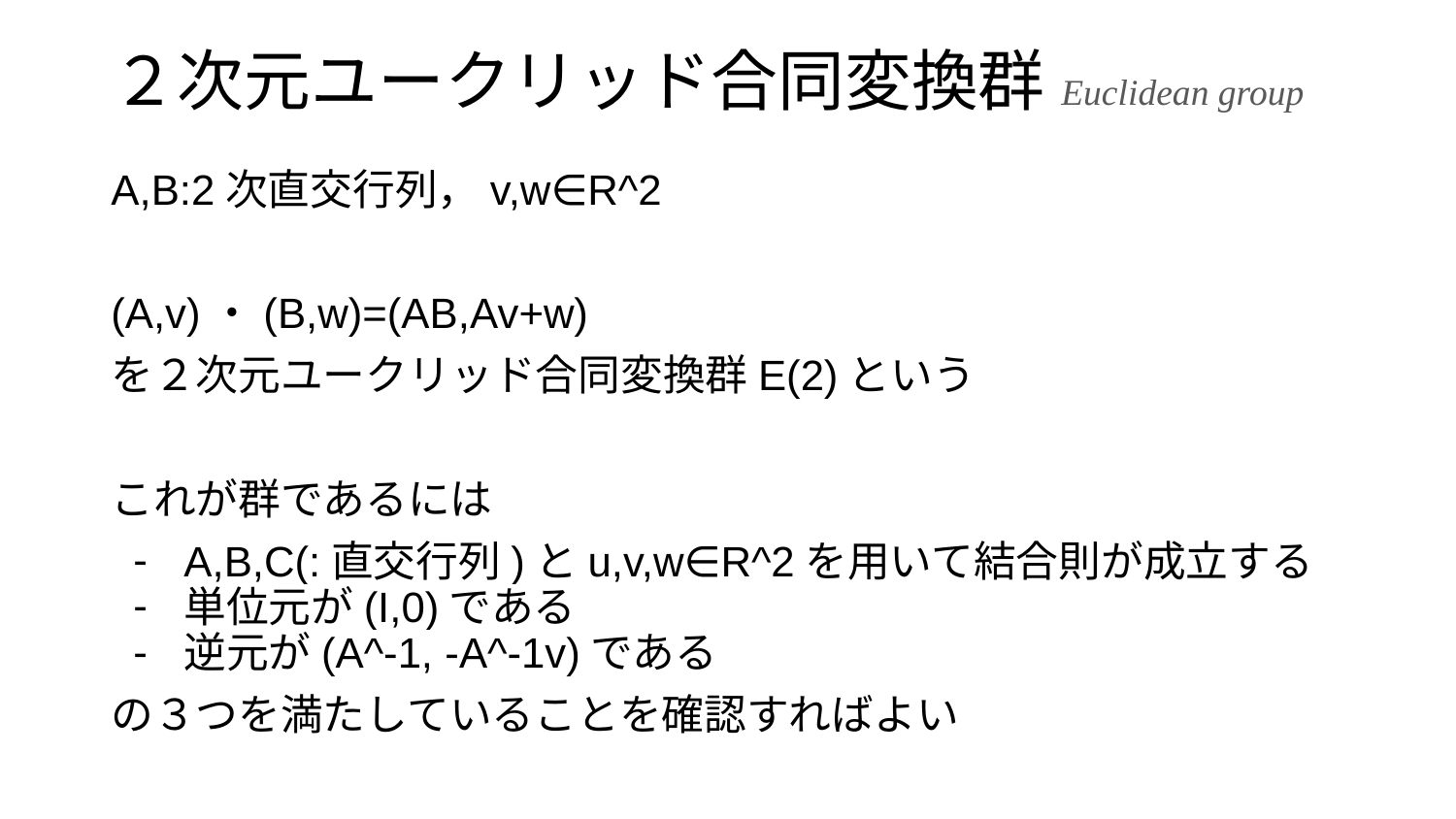

# ２次元ユークリッド合同変換群Euclidean group
A,B:2次直交行列，v,w∈R^2

(A,v)・(B,w)=(AB,Av+w)
を２次元ユークリッド合同変換群E(2)という

これが群であるには
A,B,C(:直交行列)とu,v,w∈R^2を用いて結合則が成立する
単位元が(I,0)である
逆元が(A^-1, -A^-1v)である
の３つを満たしていることを確認すればよい